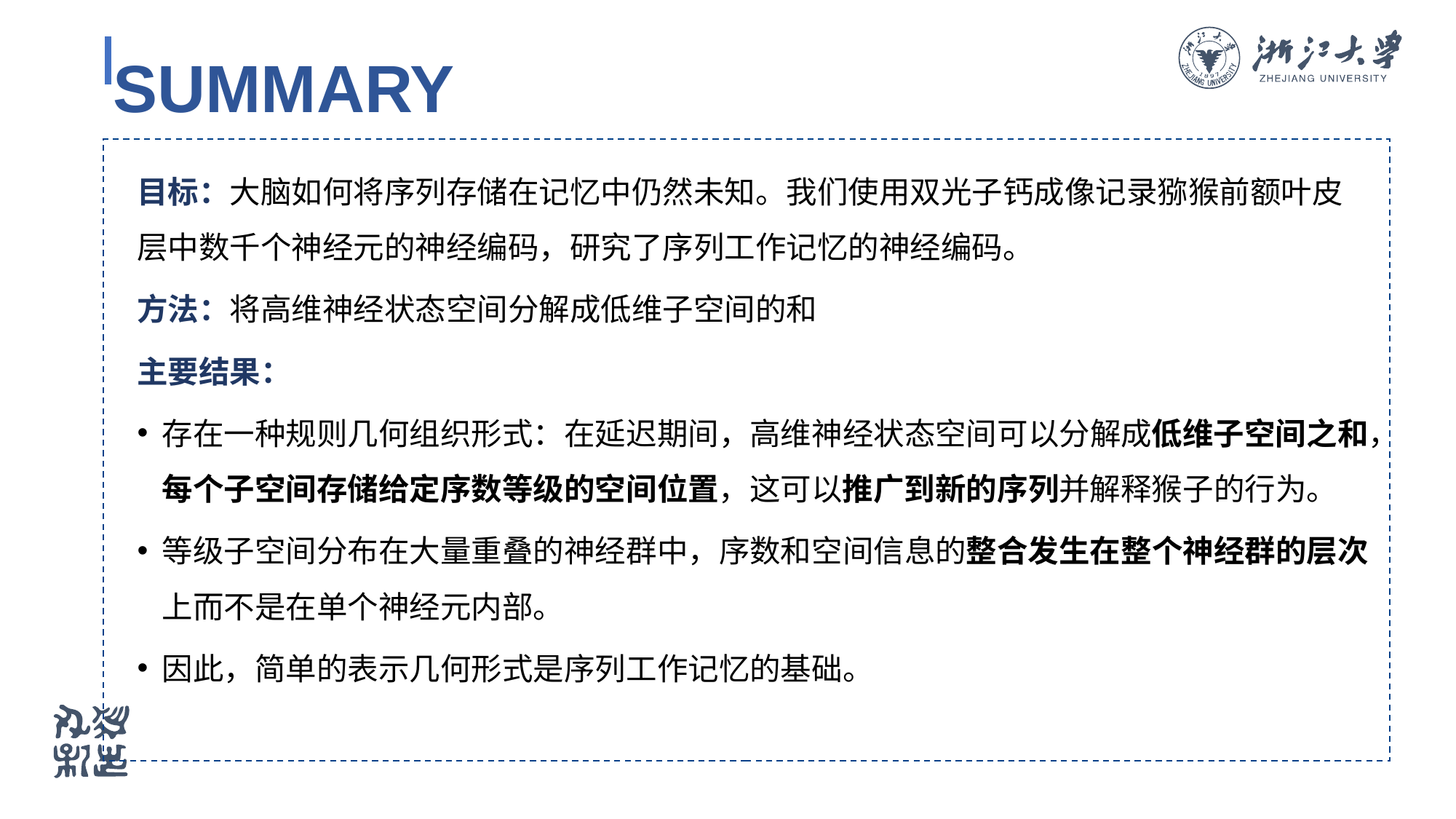

SUMMARY

目标：大脑如何将序列存储在记忆中仍然未知。我们使用双光子钙成像记录猕猴前额叶皮层中数千个神经元的神经编码，研究了序列工作记忆的神经编码。
方法：将高维神经状态空间分解成低维子空间的和
主要结果：
存在一种规则几何组织形式：在延迟期间，高维神经状态空间可以分解成低维子空间之和，每个子空间存储给定序数等级的空间位置，这可以推广到新的序列并解释猴子的行为。
等级子空间分布在大量重叠的神经群中，序数和空间信息的整合发生在整个神经群的层次上而不是在单个神经元内部。
因此，简单的表示几何形式是序列工作记忆的基础。